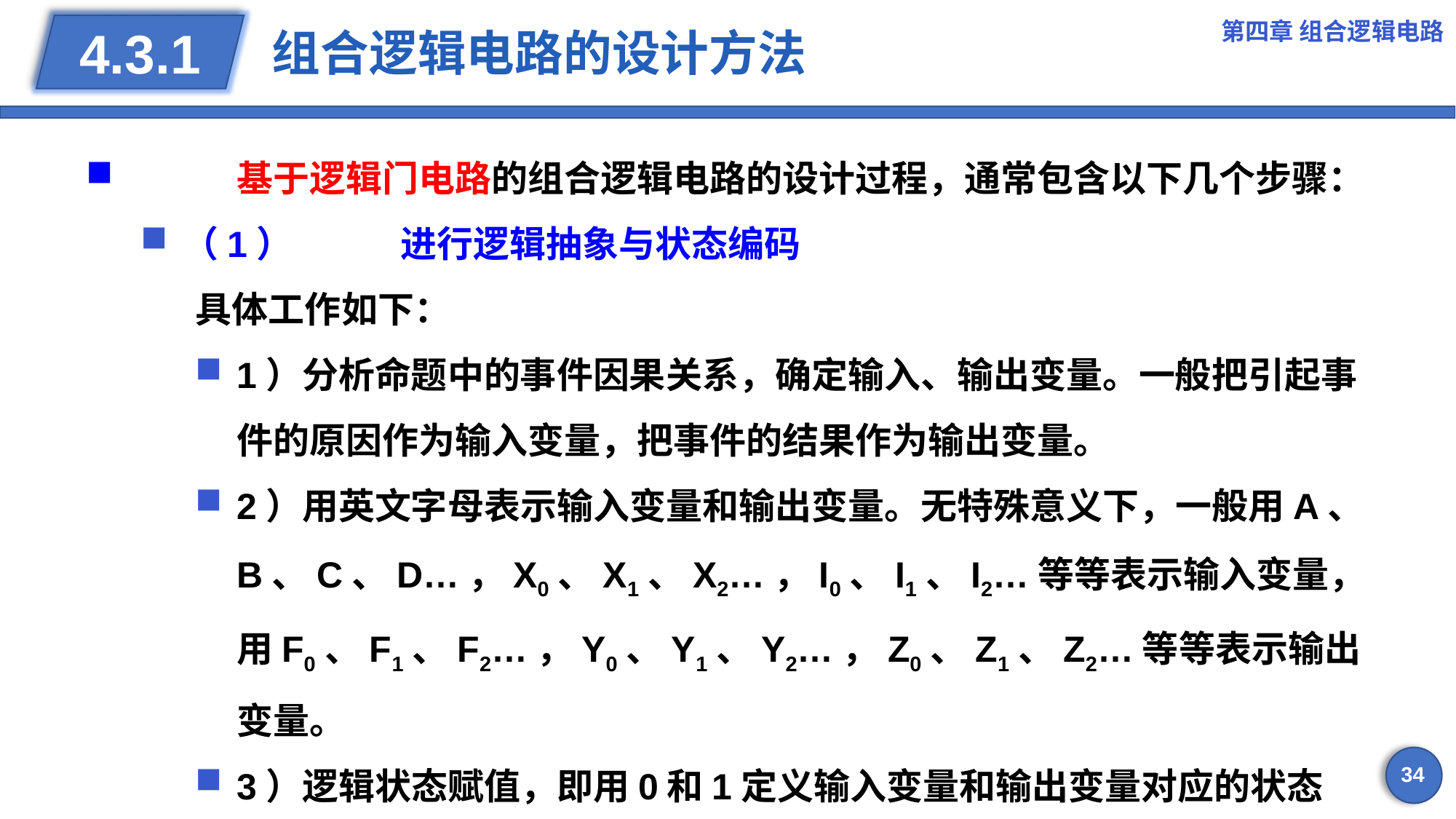

第四章 组合逻辑电路
# 组合逻辑电路的设计方法
4.3.1
	基于逻辑门电路的组合逻辑电路的设计过程，通常包含以下几个步骤：
（1）	进行逻辑抽象与状态编码
	具体工作如下：
1）分析命题中的事件因果关系，确定输入、输出变量。一般把引起事件的原因作为输入变量，把事件的结果作为输出变量。
2）用英文字母表示输入变量和输出变量。无特殊意义下，一般用A、B、C、D…，X0、X1、X2…，I0、I1、I2…等等表示输入变量，用F0、F1、F2…，Y0、Y1、Y2…，Z0、Z1、Z2…等等表示输出变量。
3）逻辑状态赋值，即用0和1定义输入变量和输出变量对应的状态
34